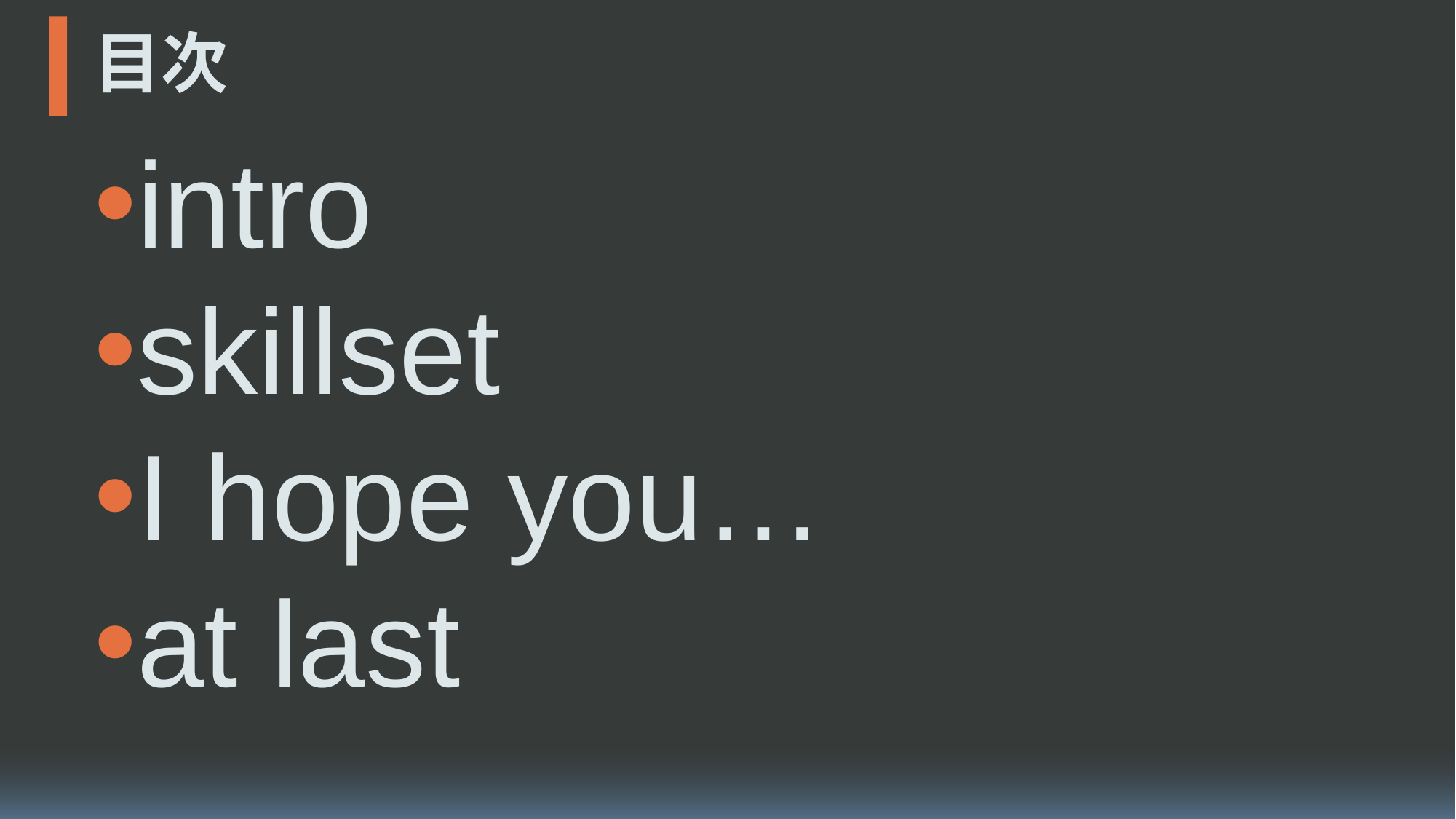

# 目次
name
id
hobby
like & dislike
contact
intro
skillset
I hope you…
at last